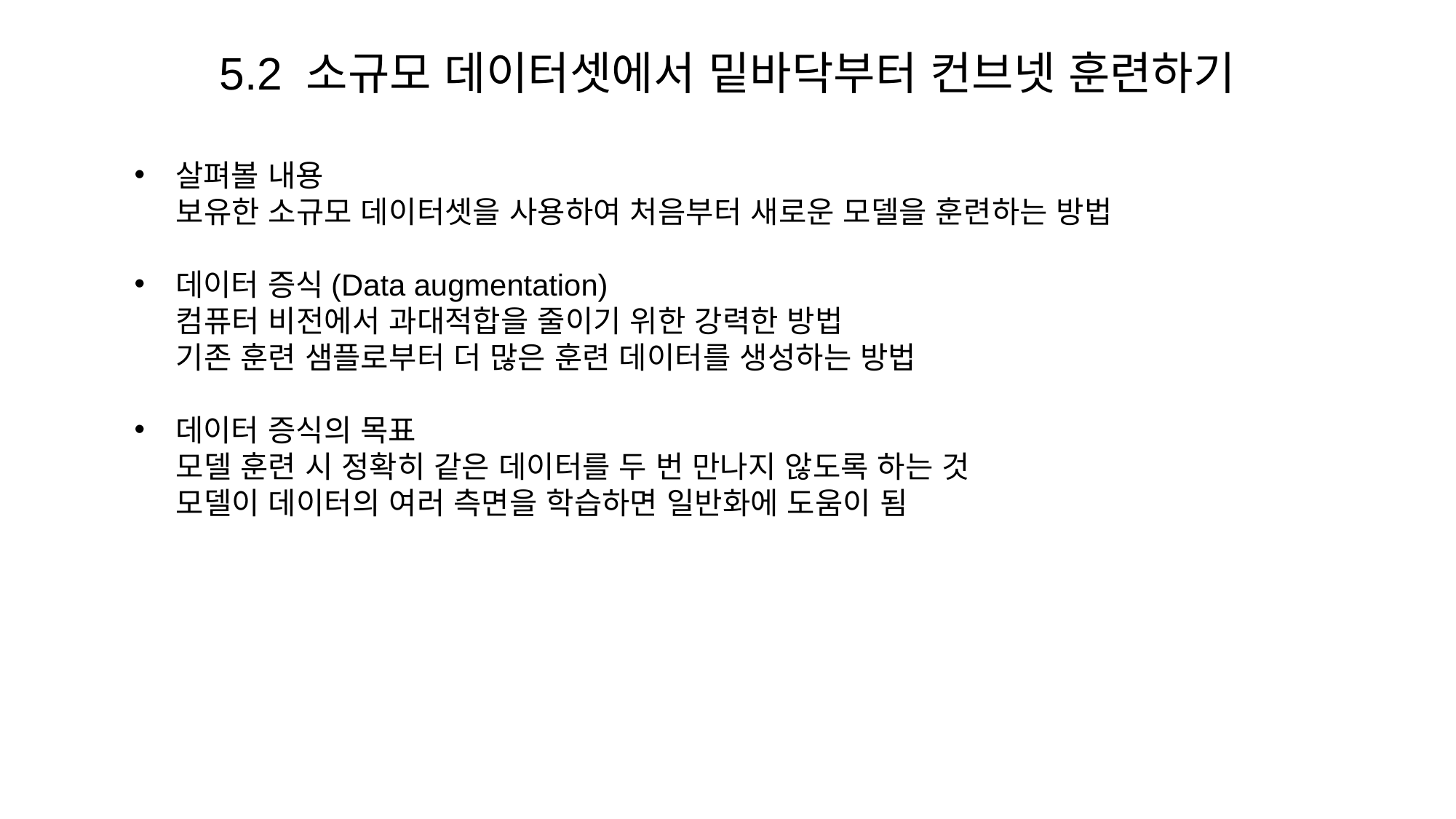

5.2 소규모 데이터셋에서 밑바닥부터 컨브넷 훈련하기
살펴볼 내용
    보유한 소규모 데이터셋을 사용하여 처음부터 새로운 모델을 훈련하는 방법

데이터 증식(Data augmentation)
    컴퓨터 비전에서 과대적합을 줄이기 위한 강력한 방법
    기존 훈련 샘플로부터 더 많은 훈련 데이터를 생성하는 방법

데이터 증식의 목표
    모델 훈련 시 정확히 같은 데이터를 두 번 만나지 않도록 하는 것
    모델이 데이터의 여러 측면을 학습하면 일반화에 도움이 됨